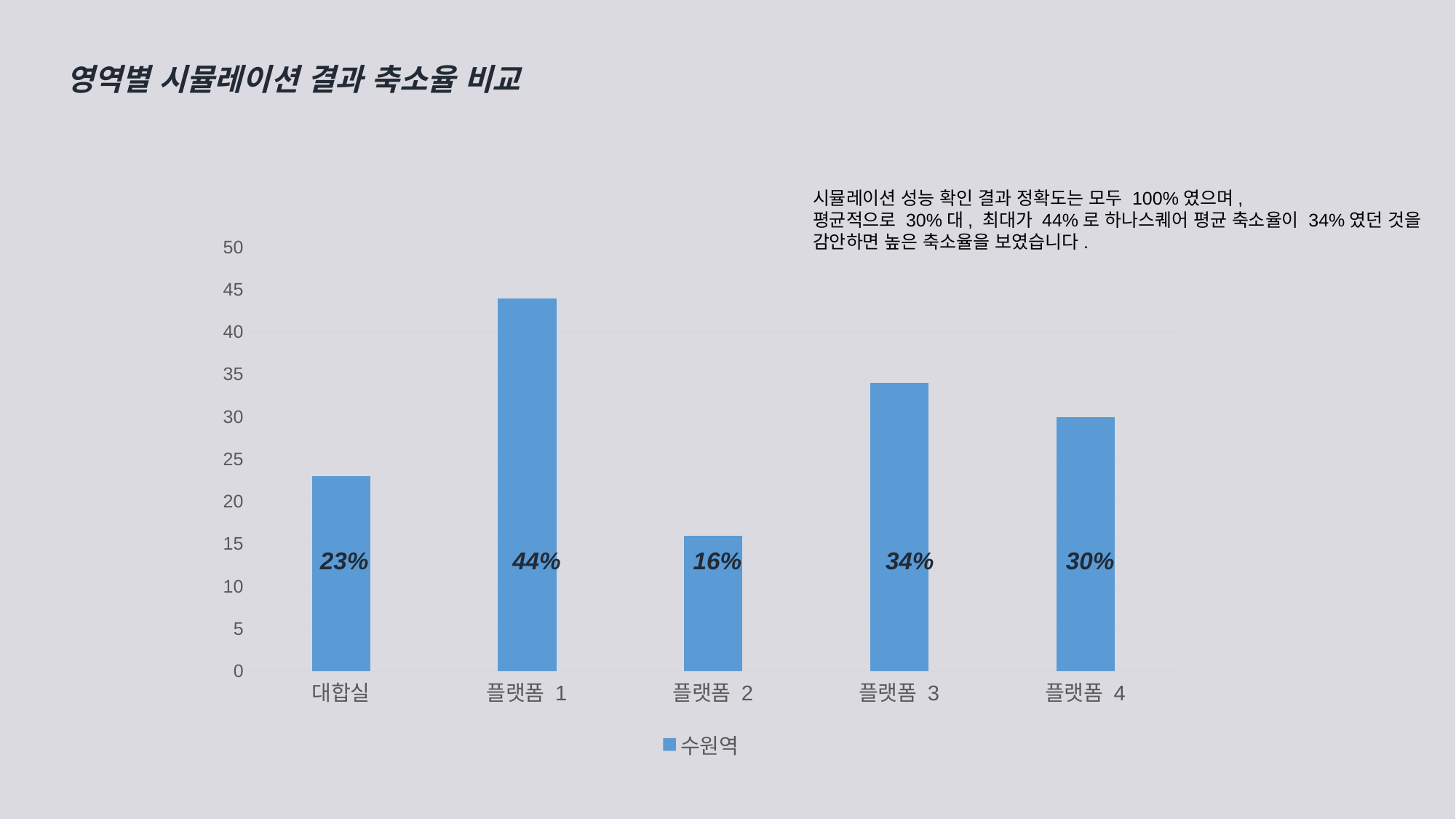

영역별 시뮬레이션 결과 축소율 비교
시뮬레이션 성능 확인 결과 정확도는 모두 100%였으며,
평균적으로 30%대, 최대가 44%로 하나스퀘어 평균 축소율이 34%였던 것을 감안하면 높은 축소율을 보였습니다.

### Chart

| Category | 수원역 |
|---|---|
| 대합실 | 23.0 |
| 플랫폼 1 | 44.0 |
| 플랫폼 2 | 16.0 |
| 플랫폼 3 | 34.0 |
| 플랫폼 4 | 30.0 |
23%
44%
16%
34%
30%